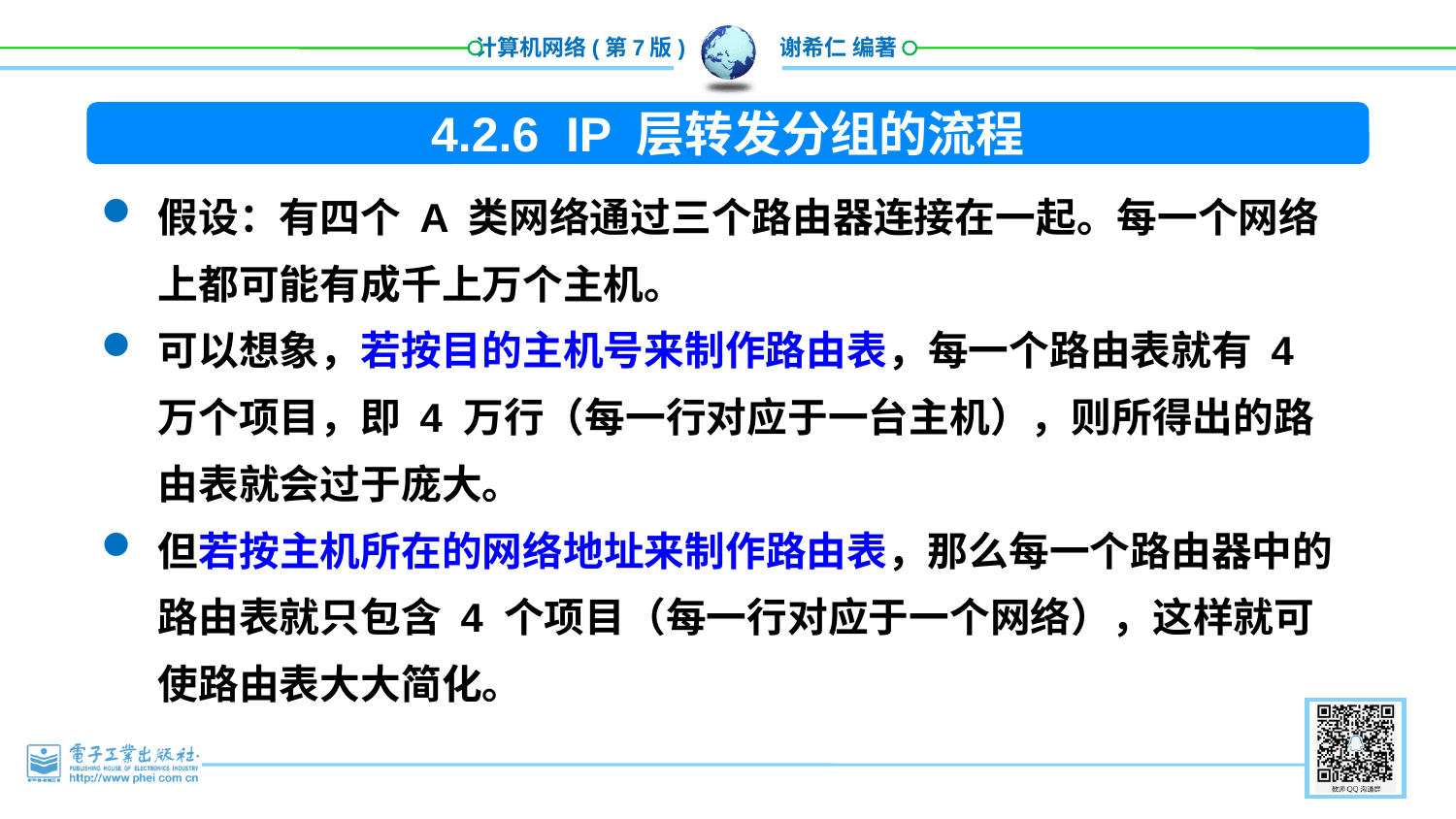

4.2.6  IP 层转发分组的流程

假设：有四个 A 类网络通过三个路由器连接在一起。每一个网络上都可能有成千上万个主机。
可以想象，若按目的主机号来制作路由表，每一个路由表就有 4 万个项目，即 4 万行（每一行对应于一台主机），则所得出的路由表就会过于庞大。
但若按主机所在的网络地址来制作路由表，那么每一个路由器中的路由表就只包含 4 个项目（每一行对应于一个网络），这样就可使路由表大大简化。